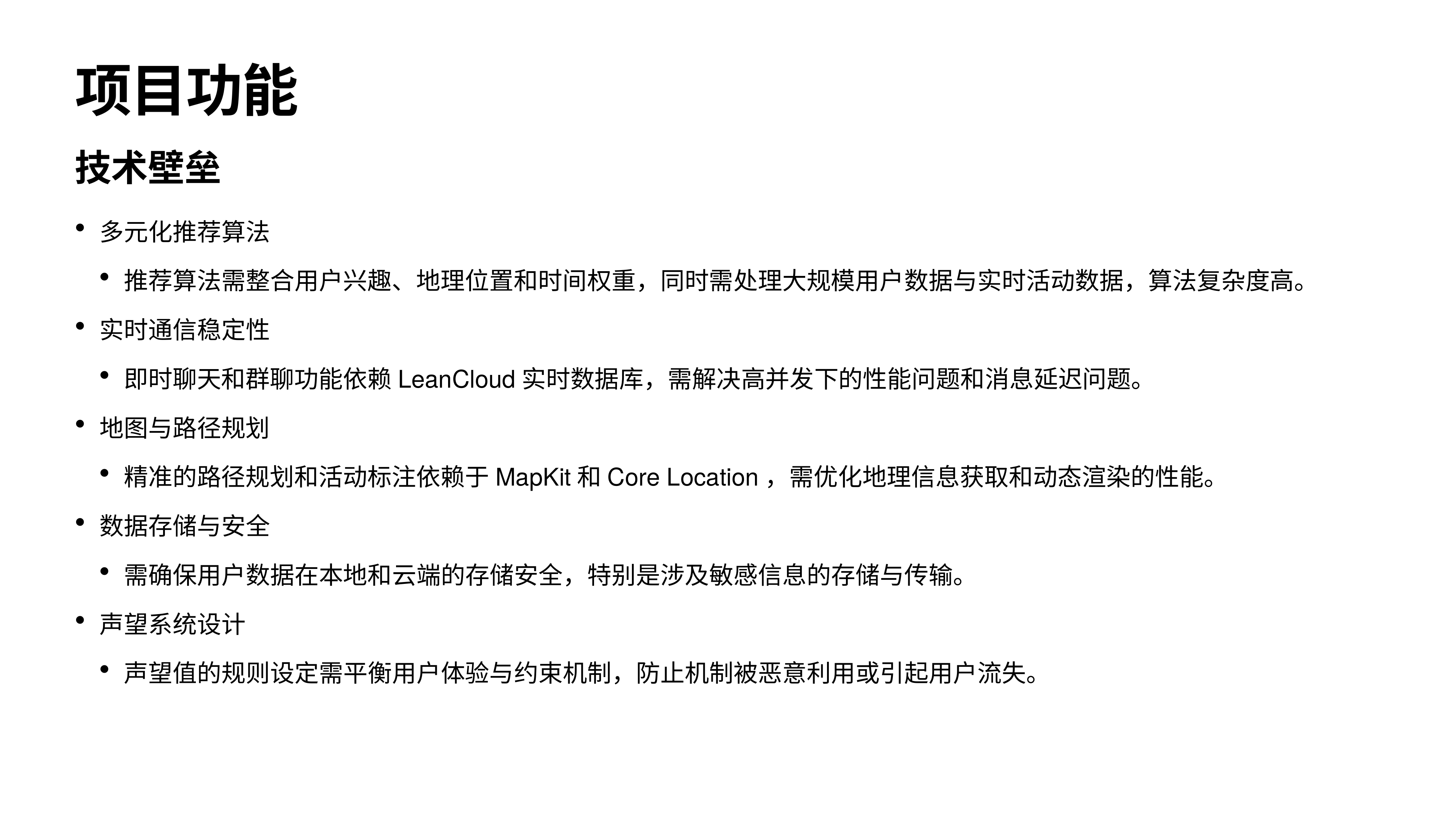

# 项目功能
技术壁垒
多元化推荐算法
推荐算法需整合用户兴趣、地理位置和时间权重，同时需处理大规模用户数据与实时活动数据，算法复杂度高。
实时通信稳定性
即时聊天和群聊功能依赖LeanCloud实时数据库，需解决高并发下的性能问题和消息延迟问题。
地图与路径规划
精准的路径规划和活动标注依赖于MapKit和Core Location，需优化地理信息获取和动态渲染的性能。
数据存储与安全
需确保用户数据在本地和云端的存储安全，特别是涉及敏感信息的存储与传输。
声望系统设计
声望值的规则设定需平衡用户体验与约束机制，防止机制被恶意利用或引起用户流失。